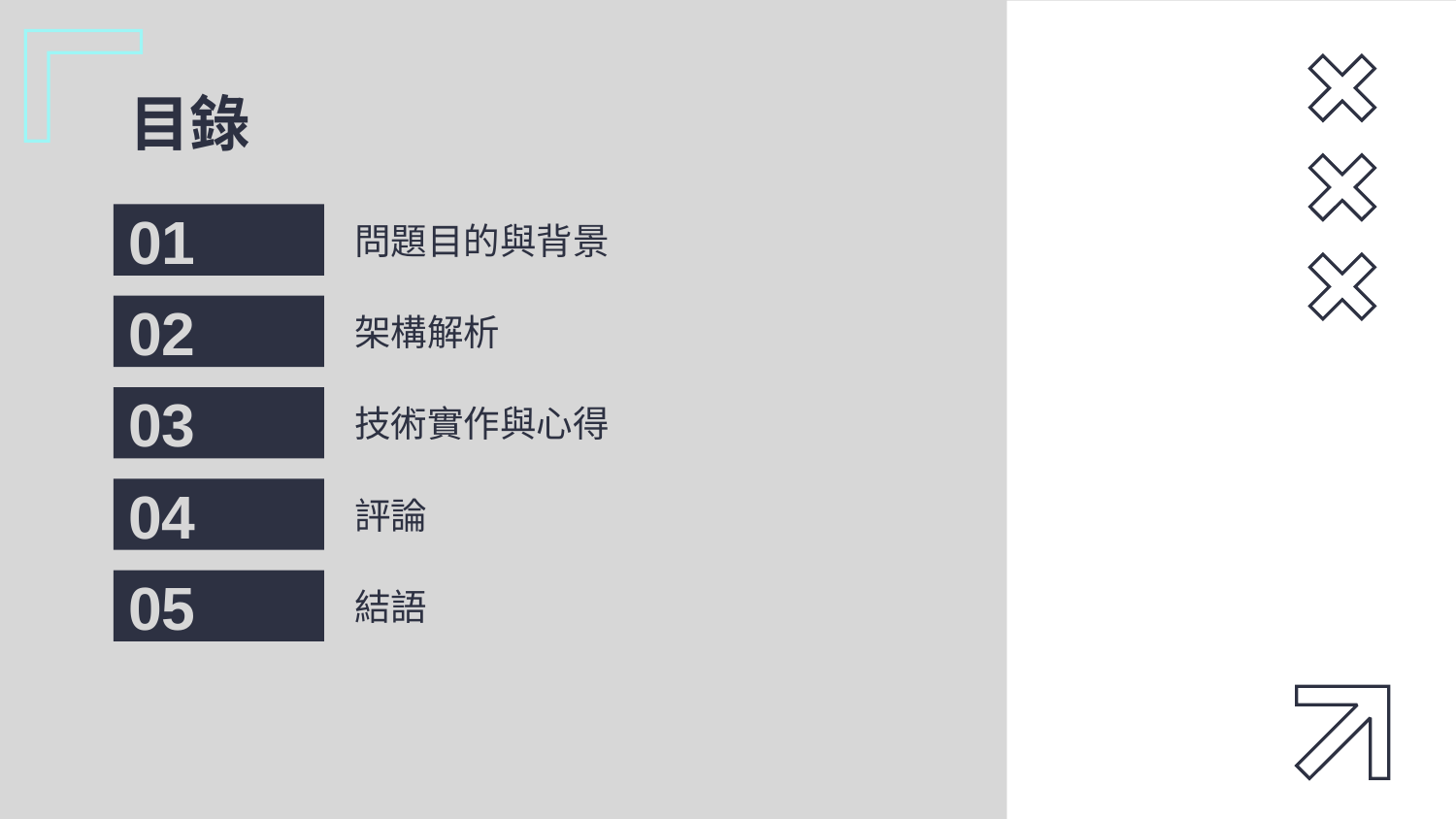

# 目錄
01
問題目的與背景
02
架構解析
03
技術實作與心得
04
評論
05
結語